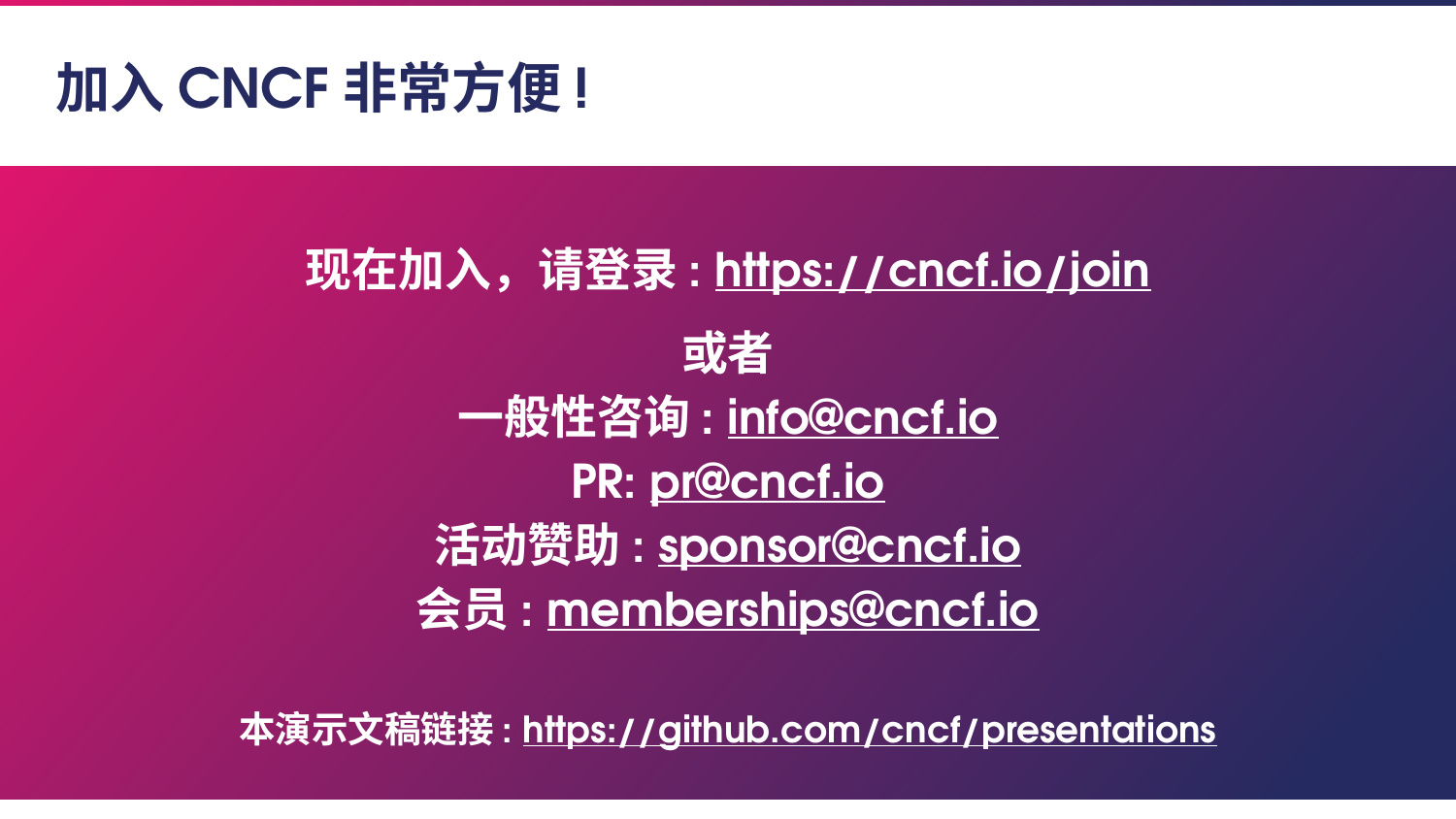

# 加入CNCF非常方便!

现在加入，请登录: https://cncf.io/join
或者
一般性咨询: info@cncf.io
PR: pr@cncf.io
活动赞助: sponsor@cncf.io
会员: memberships@cncf.io

本演示文稿链接: https://github.com/cncf/presentations